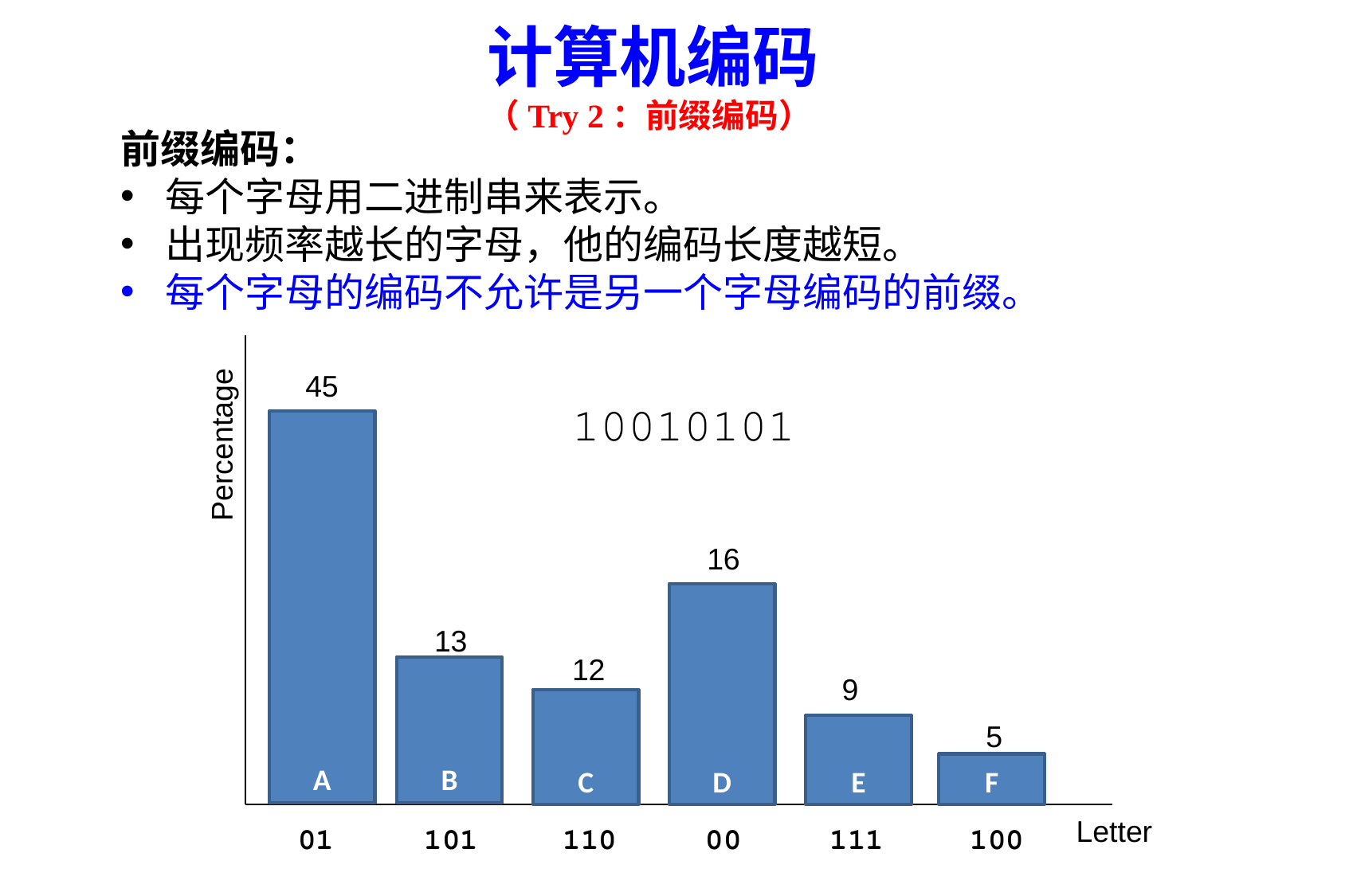

计算机编码
（Try 2：前缀编码）
前缀编码：
每个字母用二进制串来表示。
出现频率越长的字母，他的编码长度越短。
每个字母的编码不允许是另一个字母编码的前缀。
45
10010101
Percentage
A
16
D
13
12
B
9
C
5
E
F
Letter
01
101
110
00
111
100